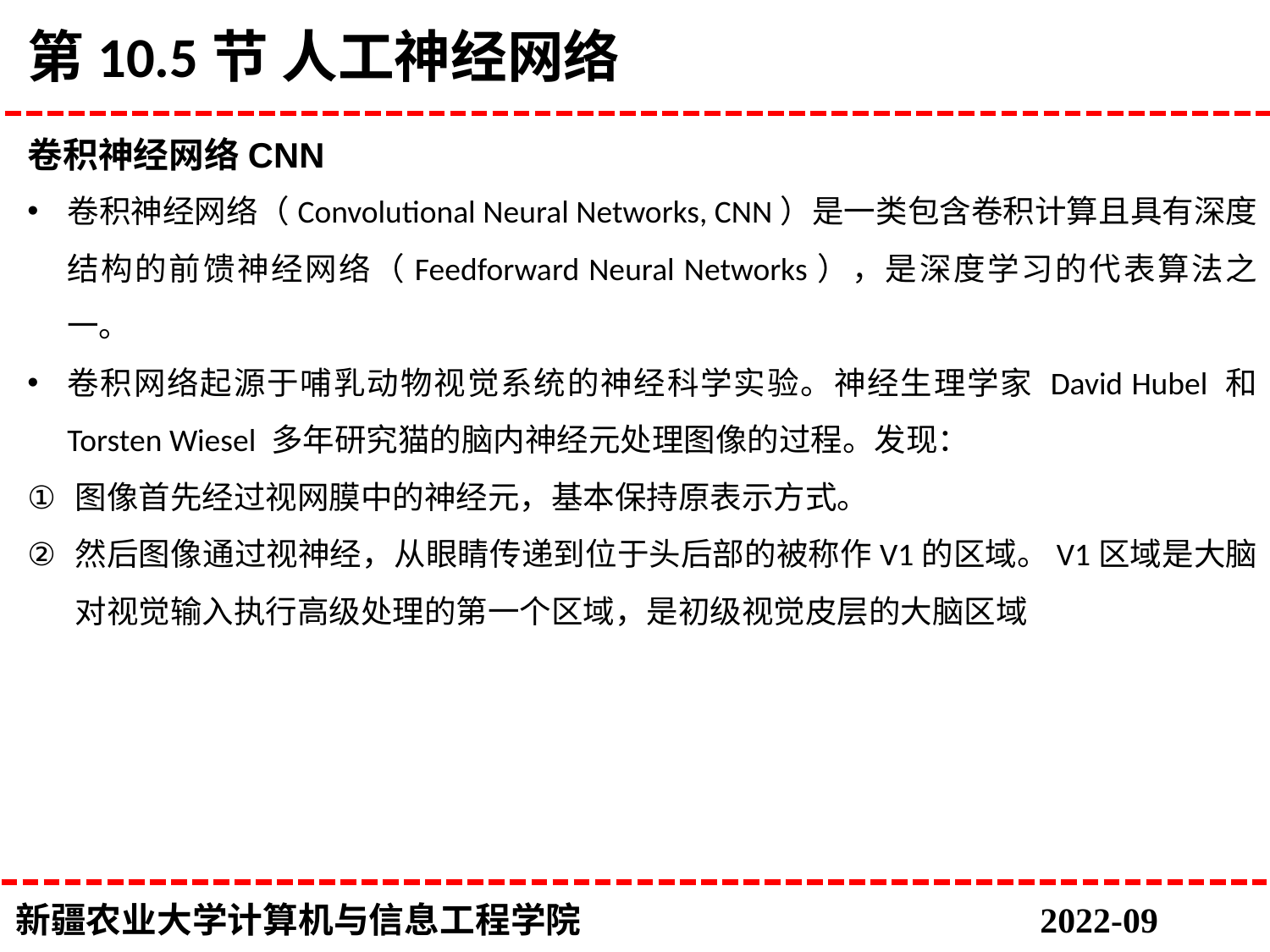

# 第10.5节 人工神经网络
卷积神经网络CNN
卷积神经网络（Convolutional Neural Networks, CNN）是一类包含卷积计算且具有深度结构的前馈神经网络（Feedforward Neural Networks），是深度学习的代表算法之一。
卷积网络起源于哺乳动物视觉系统的神经科学实验。神经生理学家 David Hubel 和 Torsten Wiesel 多年研究猫的脑内神经元处理图像的过程。发现：
图像首先经过视网膜中的神经元，基本保持原表示方式。
然后图像通过视神经，从眼睛传递到位于头后部的被称作V1的区域。V1区域是大脑对视觉输入执行高级处理的第一个区域，是初级视觉皮层的大脑区域